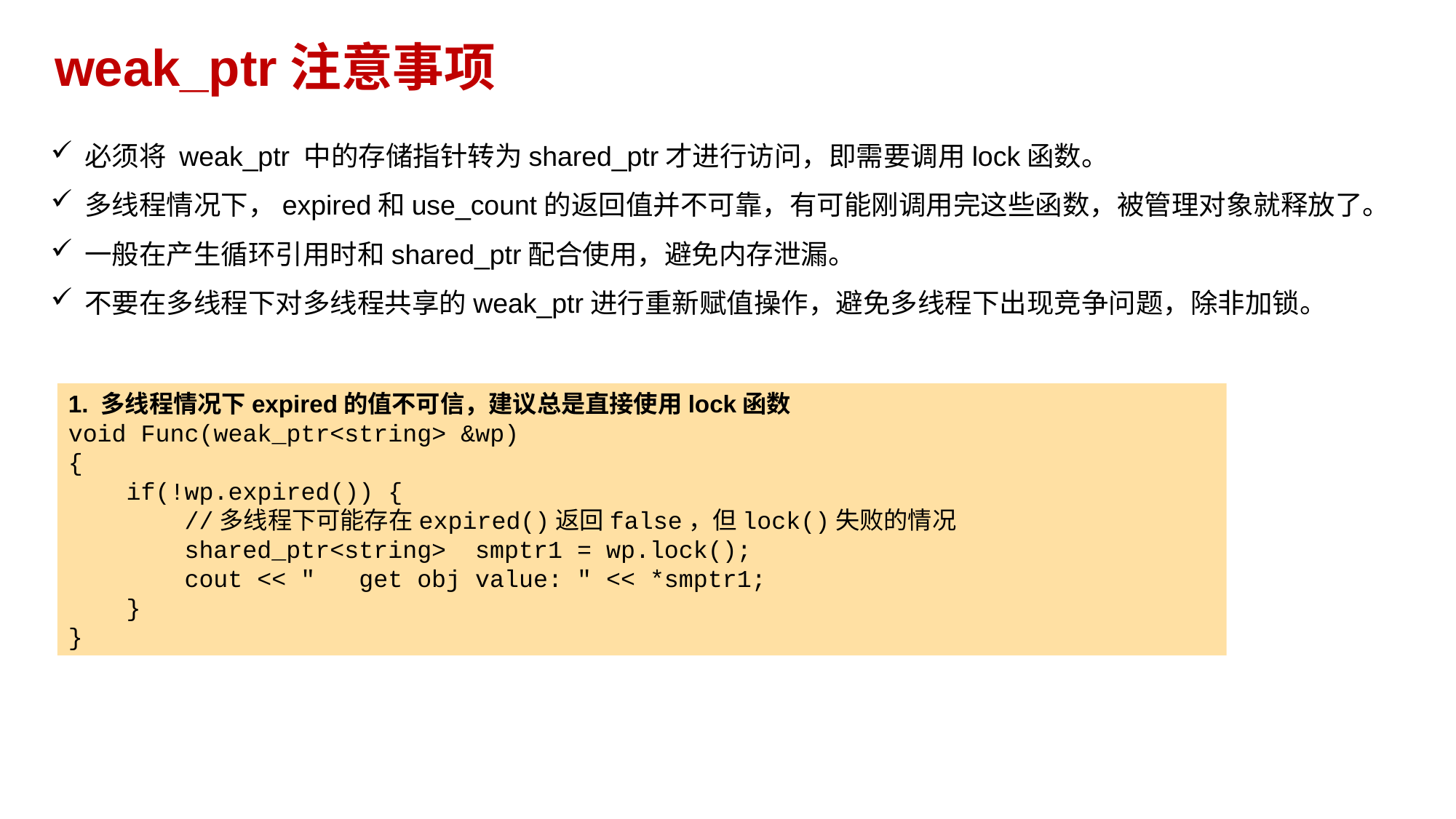

weak_ptr注意事项
必须将 weak_ptr 中的存储指针转为shared_ptr才进行访问，即需要调用lock函数。
多线程情况下，expired和use_count的返回值并不可靠，有可能刚调用完这些函数，被管理对象就释放了。
一般在产生循环引用时和shared_ptr配合使用，避免内存泄漏。
不要在多线程下对多线程共享的weak_ptr进行重新赋值操作，避免多线程下出现竞争问题，除非加锁。
1. 多线程情况下expired的值不可信，建议总是直接使用lock函数
void Func(weak_ptr<string> &wp)
{
    if(!wp.expired()) {
        //多线程下可能存在expired()返回false，但lock()失败的情况
        shared_ptr<string>  smptr1 = wp.lock();
        cout << "   get obj value: " << *smptr1;
    }
}